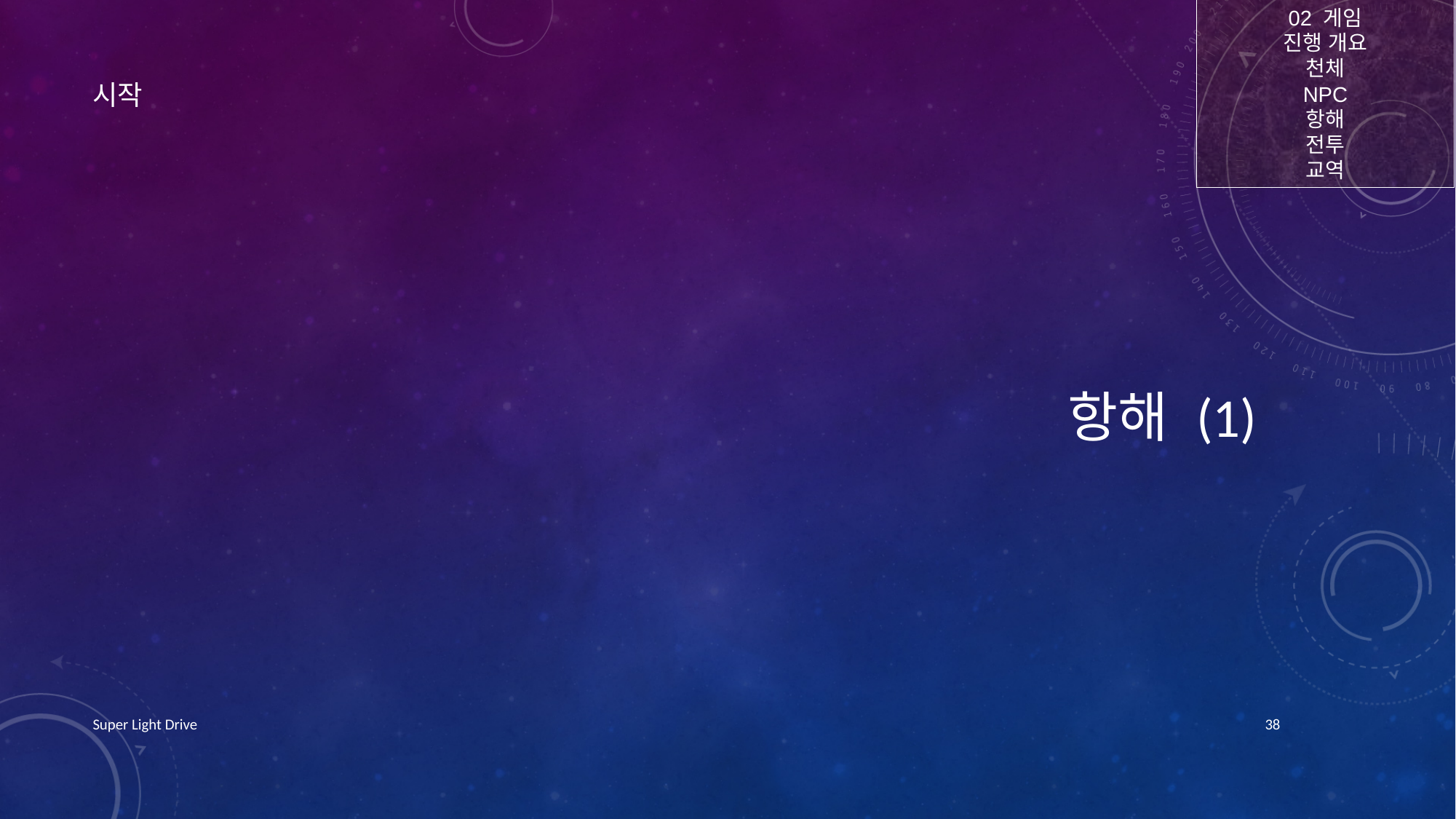

02 게임
진행 개요
천체
NPC
항해
전투
교역
# 항해 (1)
시작
Super Light Drive
38